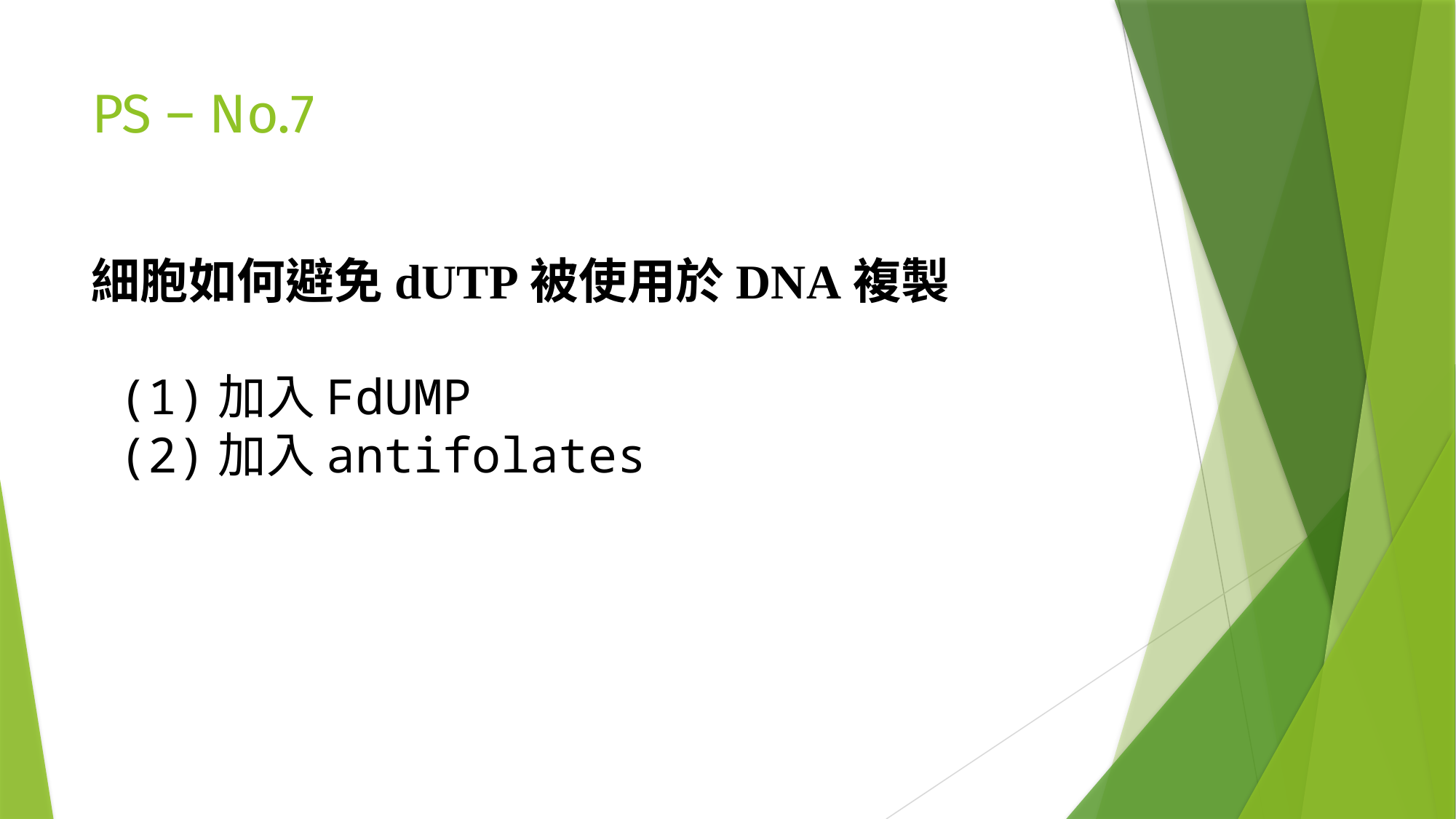

# PS – No.7
細胞如何避免dUTP被使用於DNA複製

(1)加入FdUMP
(2)加入antifolates